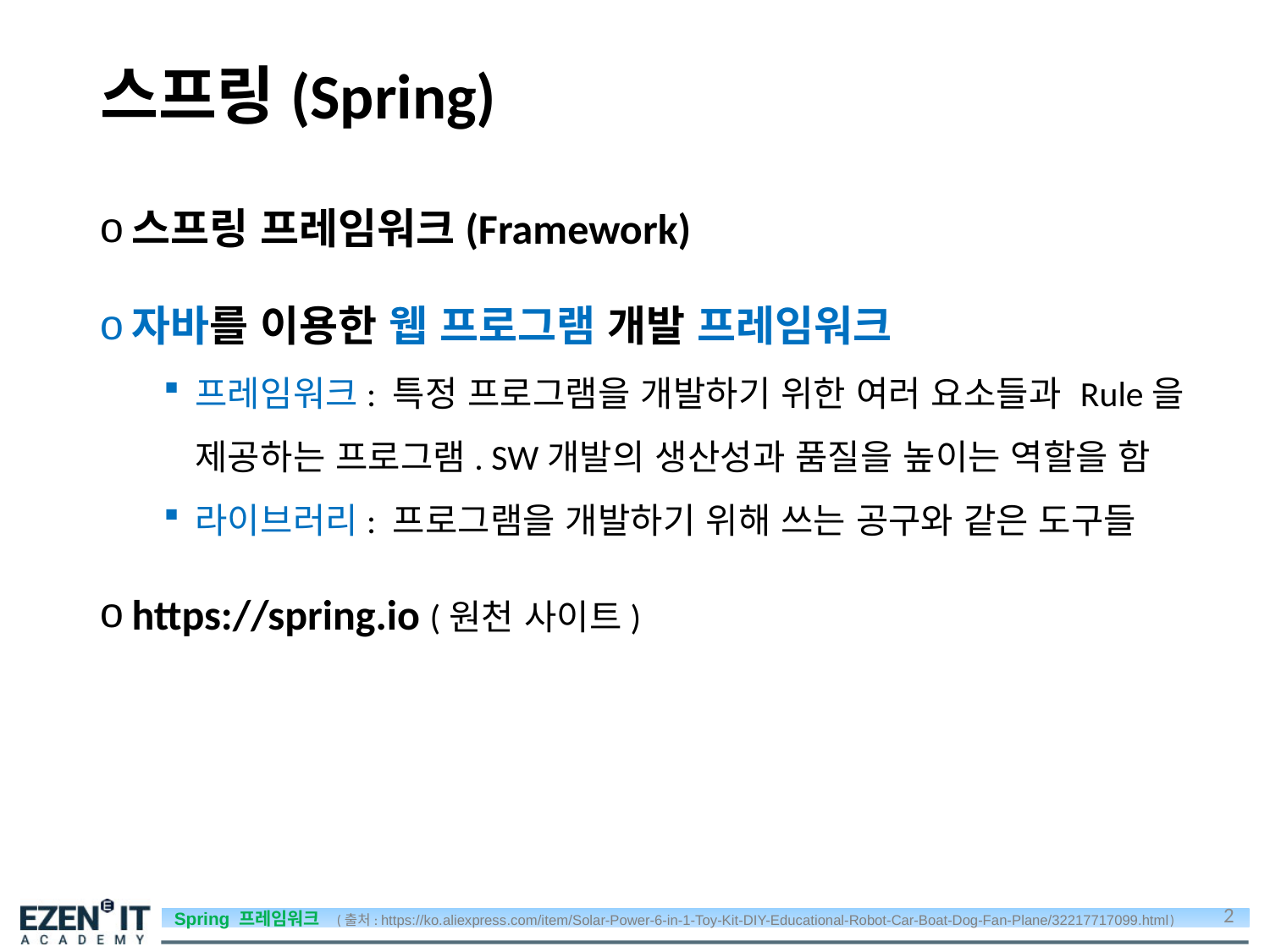

# 스프링(Spring)
스프링 프레임워크(Framework)
자바를 이용한 웹 프로그램 개발 프레임워크
프레임워크: 특정 프로그램을 개발하기 위한 여러 요소들과 Rule을 제공하는 프로그램. SW개발의 생산성과 품질을 높이는 역할을 함
라이브러리: 프로그램을 개발하기 위해 쓰는 공구와 같은 도구들
https://spring.io (원천 사이트)
2
(출처: https://ko.aliexpress.com/item/Solar-Power-6-in-1-Toy-Kit-DIY-Educational-Robot-Car-Boat-Dog-Fan-Plane/32217717099.html)